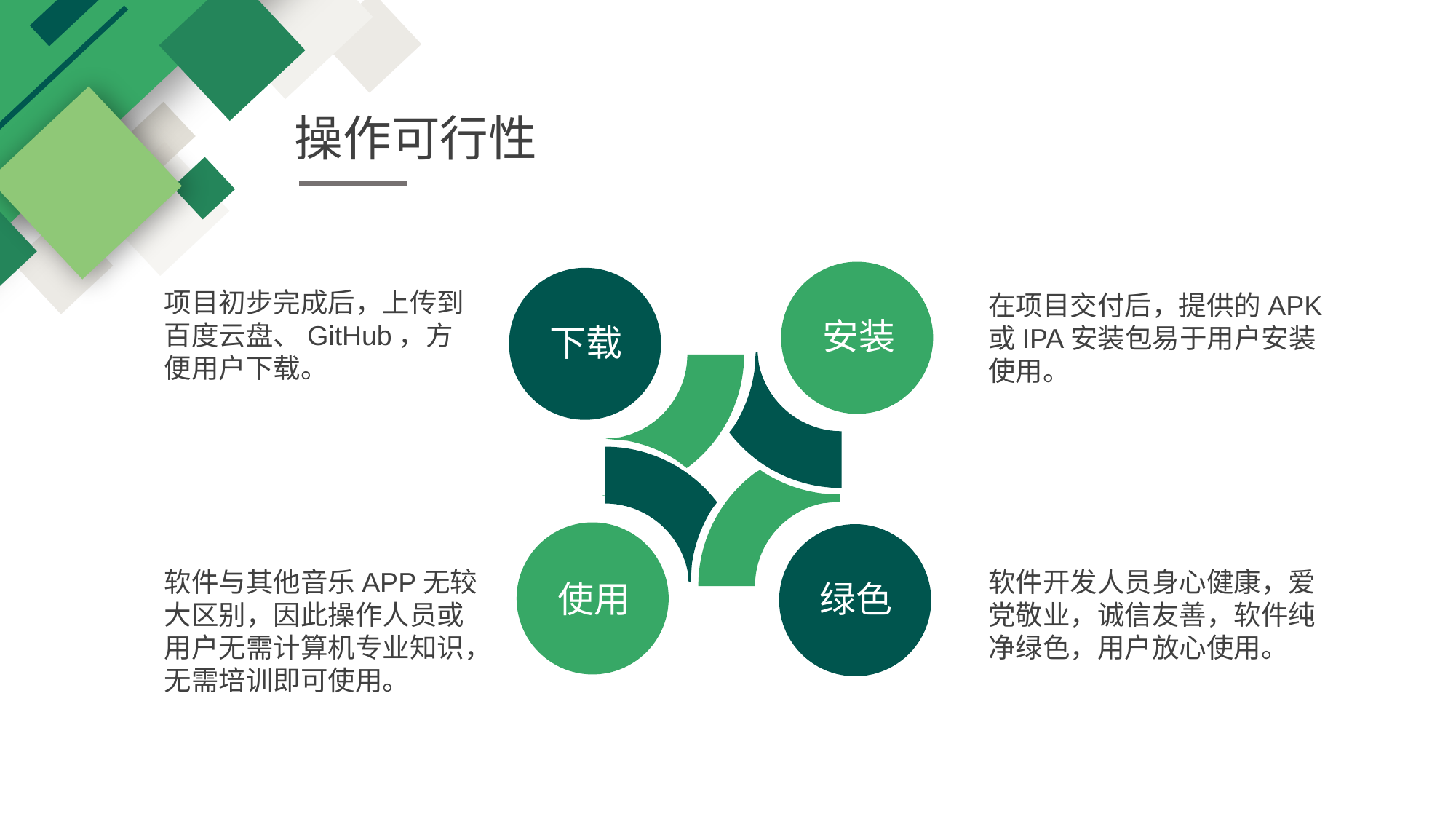

操作可行性

项目初步完成后，上传到百度云盘、GitHub，方便用户下载。
在项目交付后，提供的APK或IPA安装包易于用户安装使用。
安装
下载

软件与其他音乐APP无较大区别，因此操作人员或用户无需计算机专业知识，无需培训即可使用。
软件开发人员身心健康，爱党敬业，诚信友善，软件纯净绿色，用户放心使用。
使用
绿色